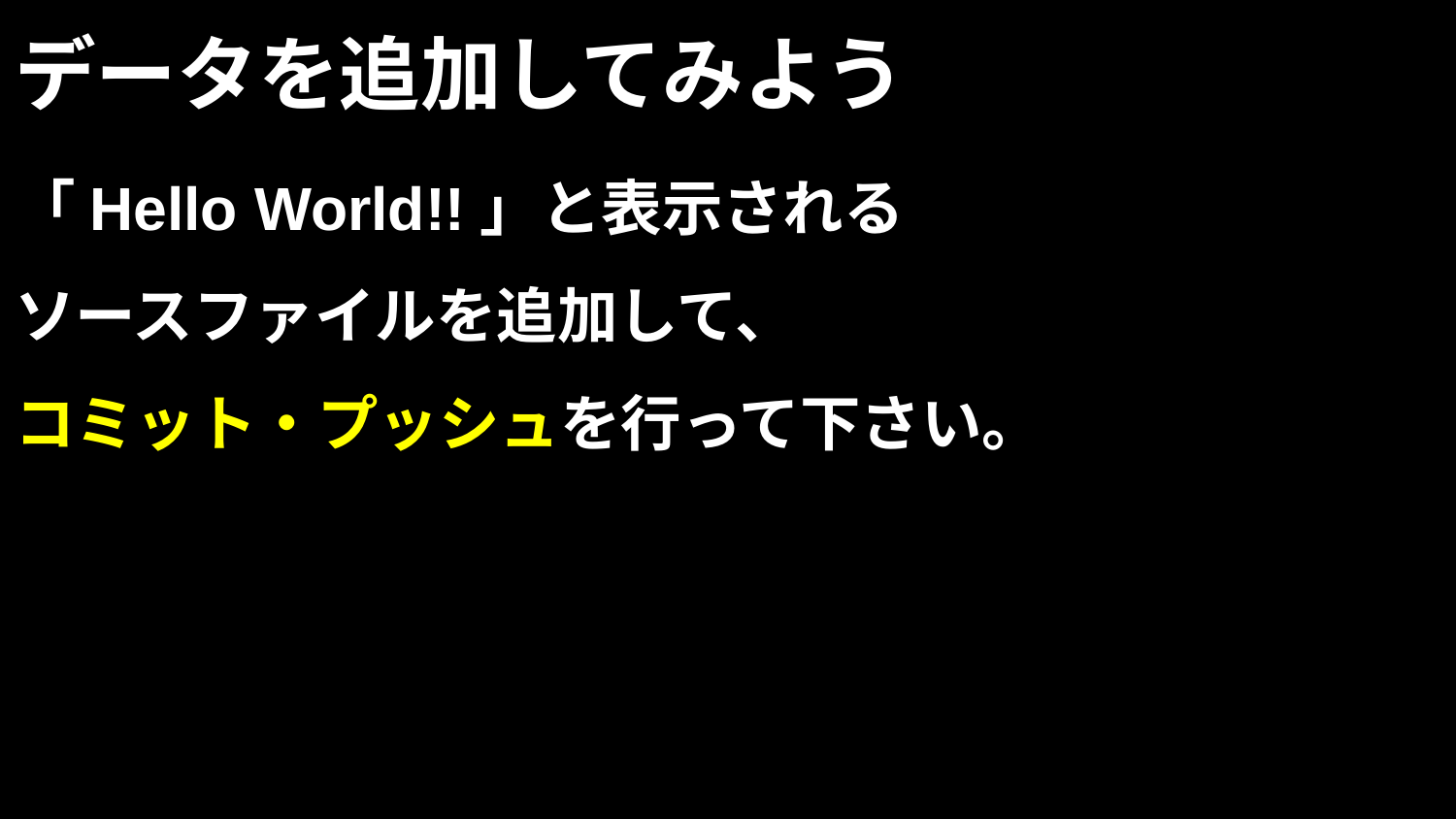

# データを追加してみよう
「Hello World!!」と表示される
ソースファイルを追加して、
コミット・プッシュを行って下さい。